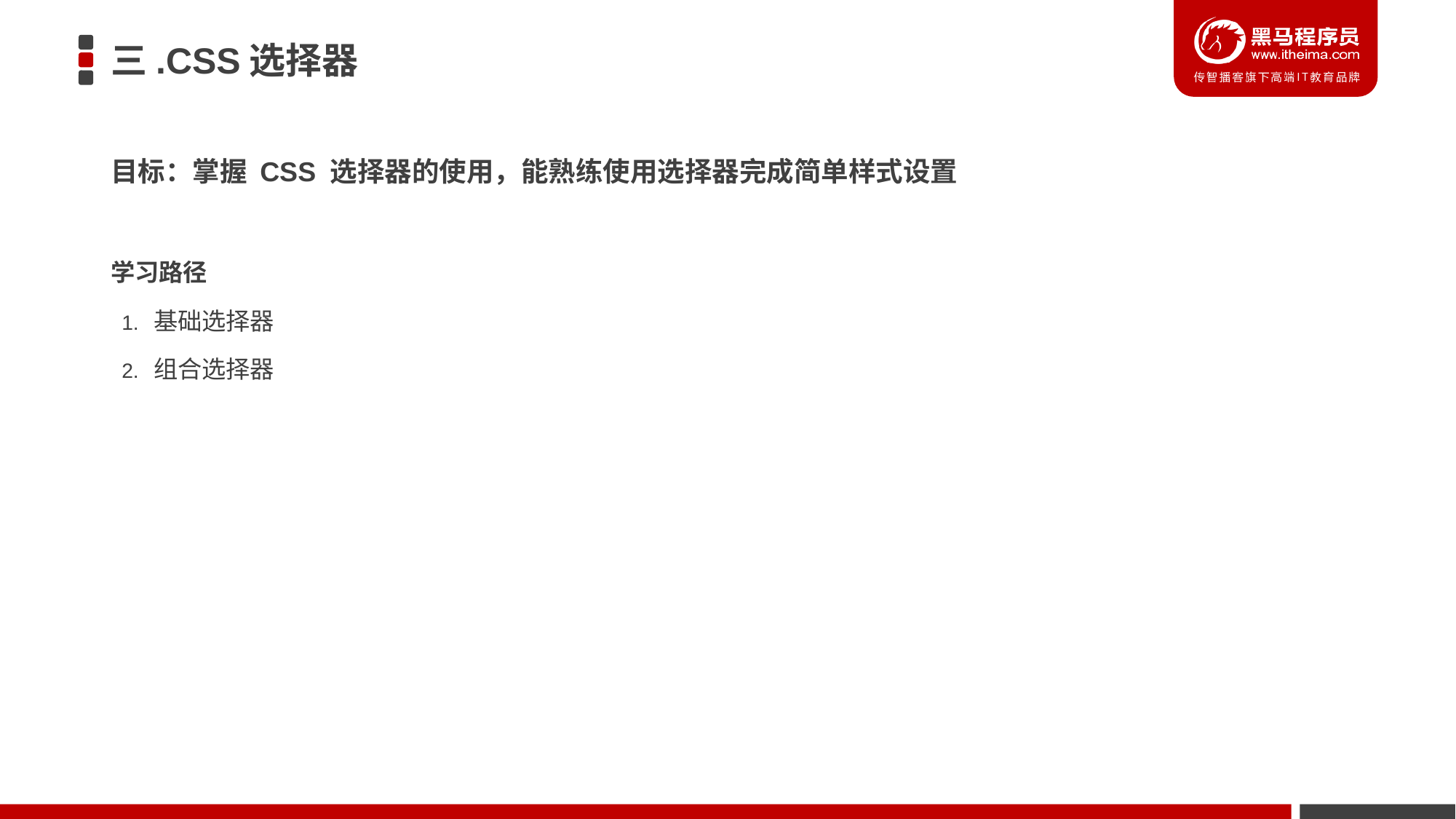

# 三.CSS选择器
目标：掌握 CSS 选择器的使用，能熟练使用选择器完成简单样式设置
学习路径
基础选择器
组合选择器